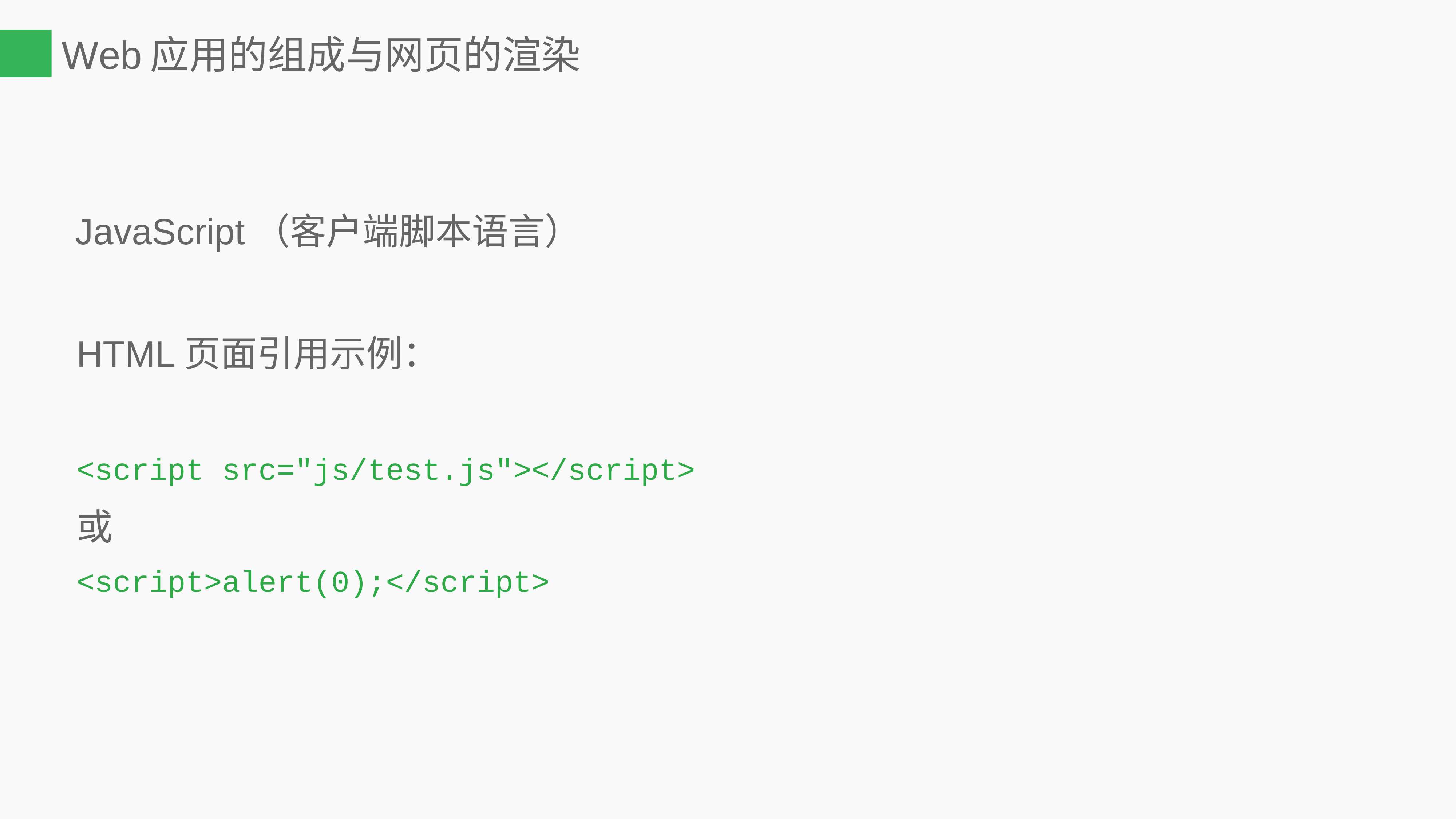

# Web应用的组成与网页的渲染
 JavaScript（客户端脚本语言）

HTML页面引用示例：

<script src="js/test.js"></script>
或
<script>alert(0);</script>